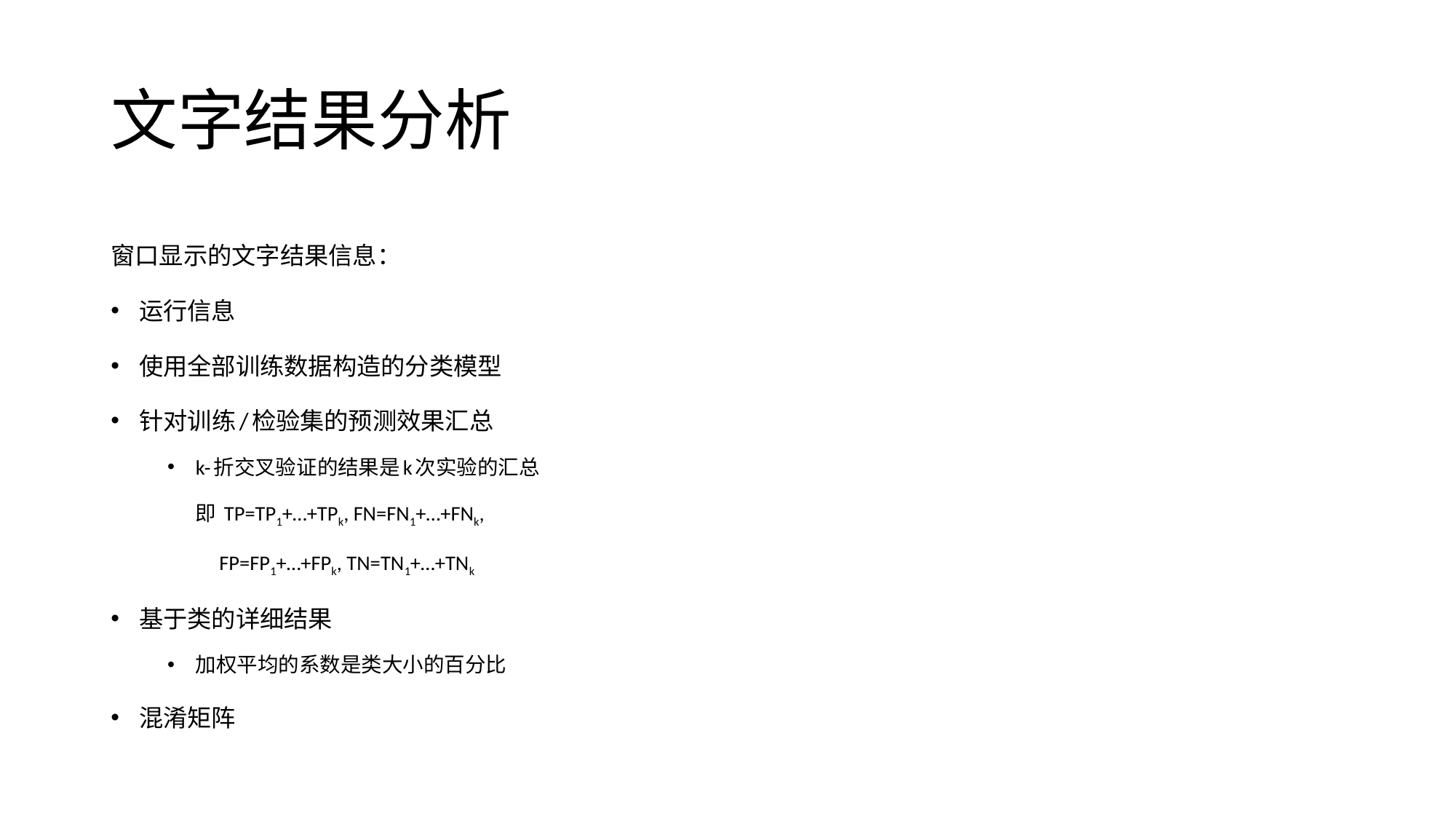

# 文字结果分析
窗口显示的文字结果信息：
运行信息
使用全部训练数据构造的分类模型
针对训练/检验集的预测效果汇总
k-折交叉验证的结果是k次实验的汇总
	即 TP=TP1+…+TPk, FN=FN1+…+FNk,
	     FP=FP1+…+FPk, TN=TN1+…+TNk
基于类的详细结果
加权平均的系数是类大小的百分比
混淆矩阵